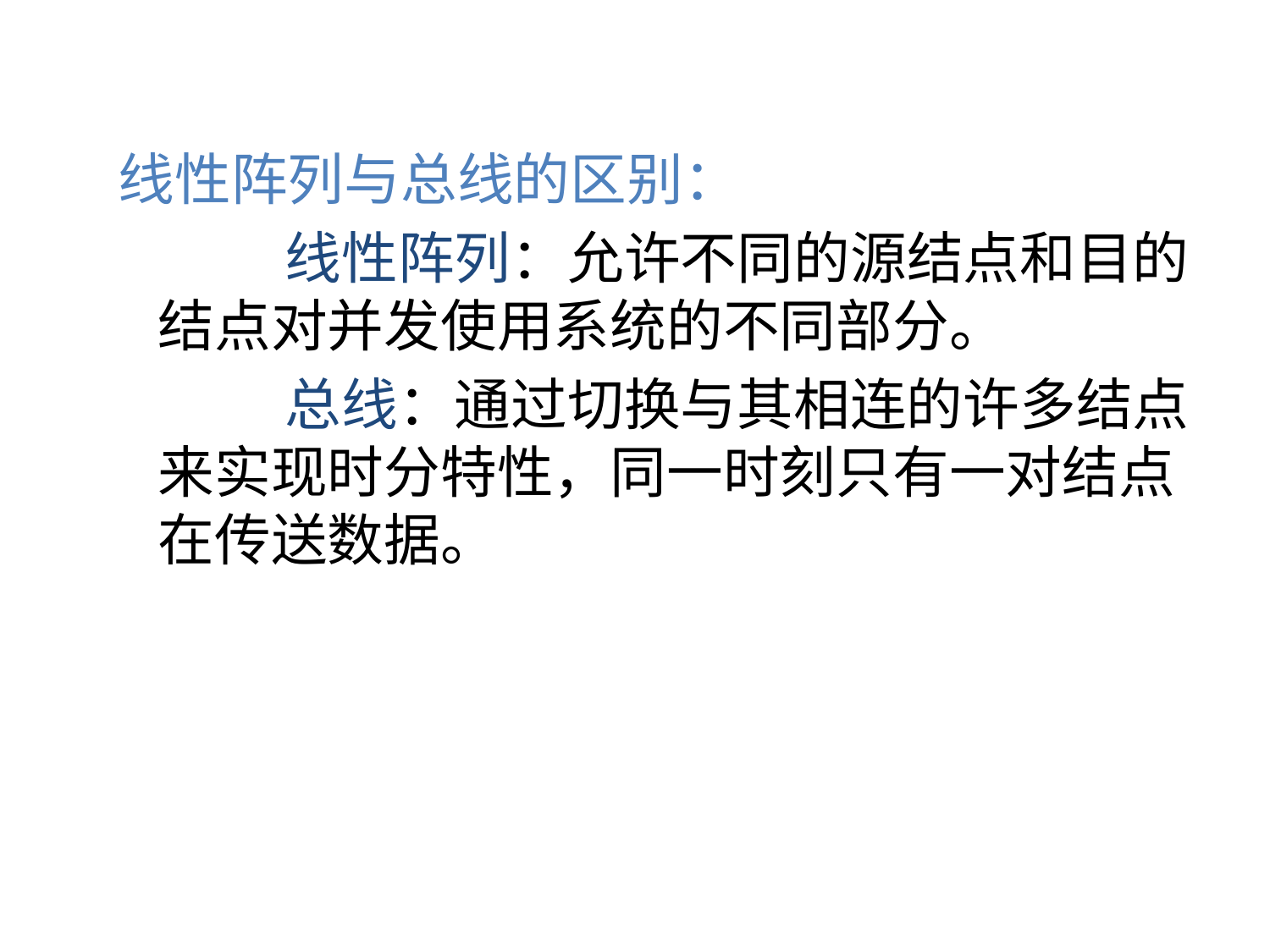

线性阵列与总线的区别：
		线性阵列：允许不同的源结点和目的结点对并发使用系统的不同部分。
		总线：通过切换与其相连的许多结点来实现时分特性，同一时刻只有一对结点在传送数据。